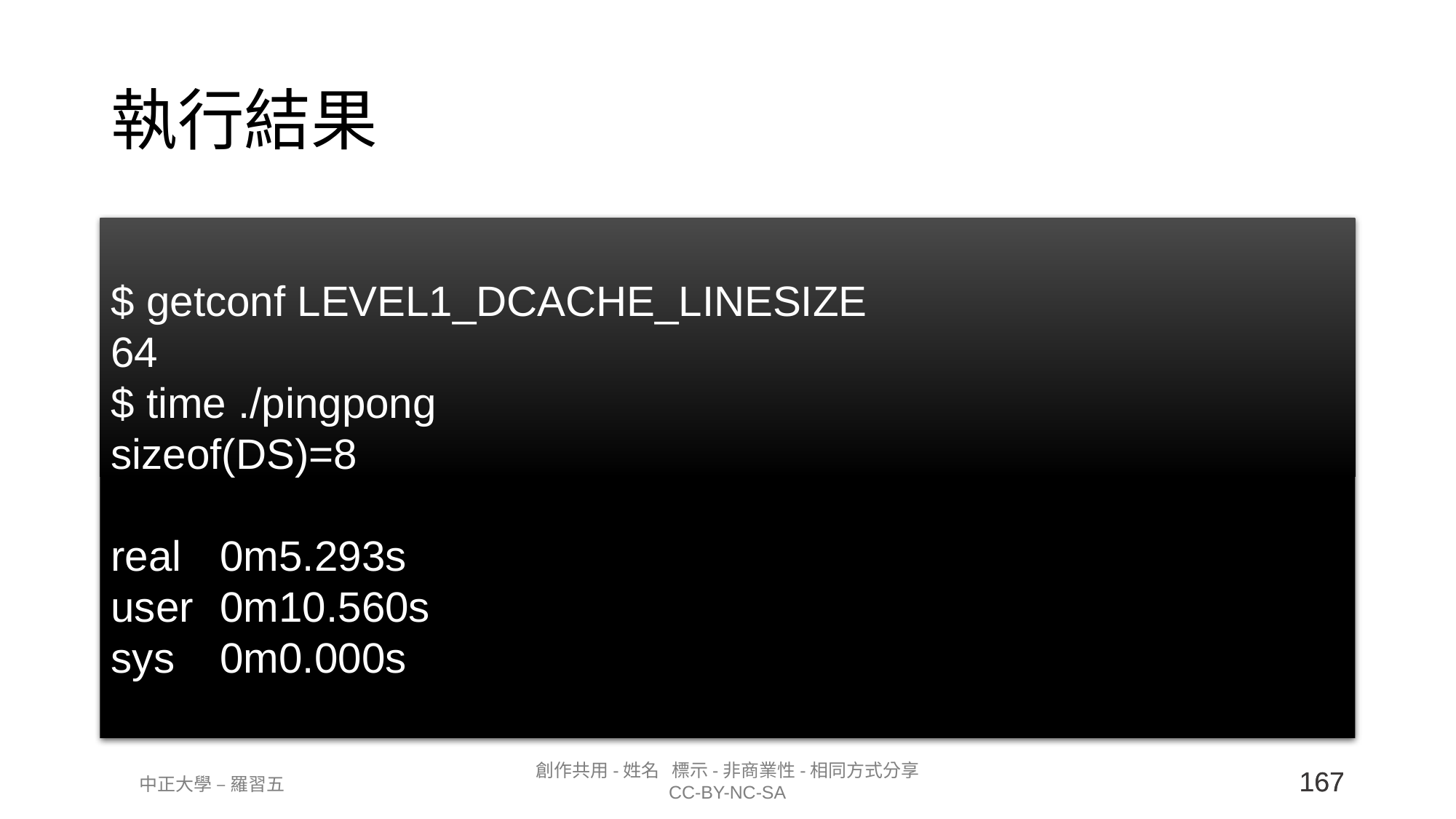

# 執行結果
$ getconf LEVEL1_DCACHE_LINESIZE
64
$ time ./pingpong
sizeof(DS)=8

real	0m5.293s
user	0m10.560s
sys	0m0.000s